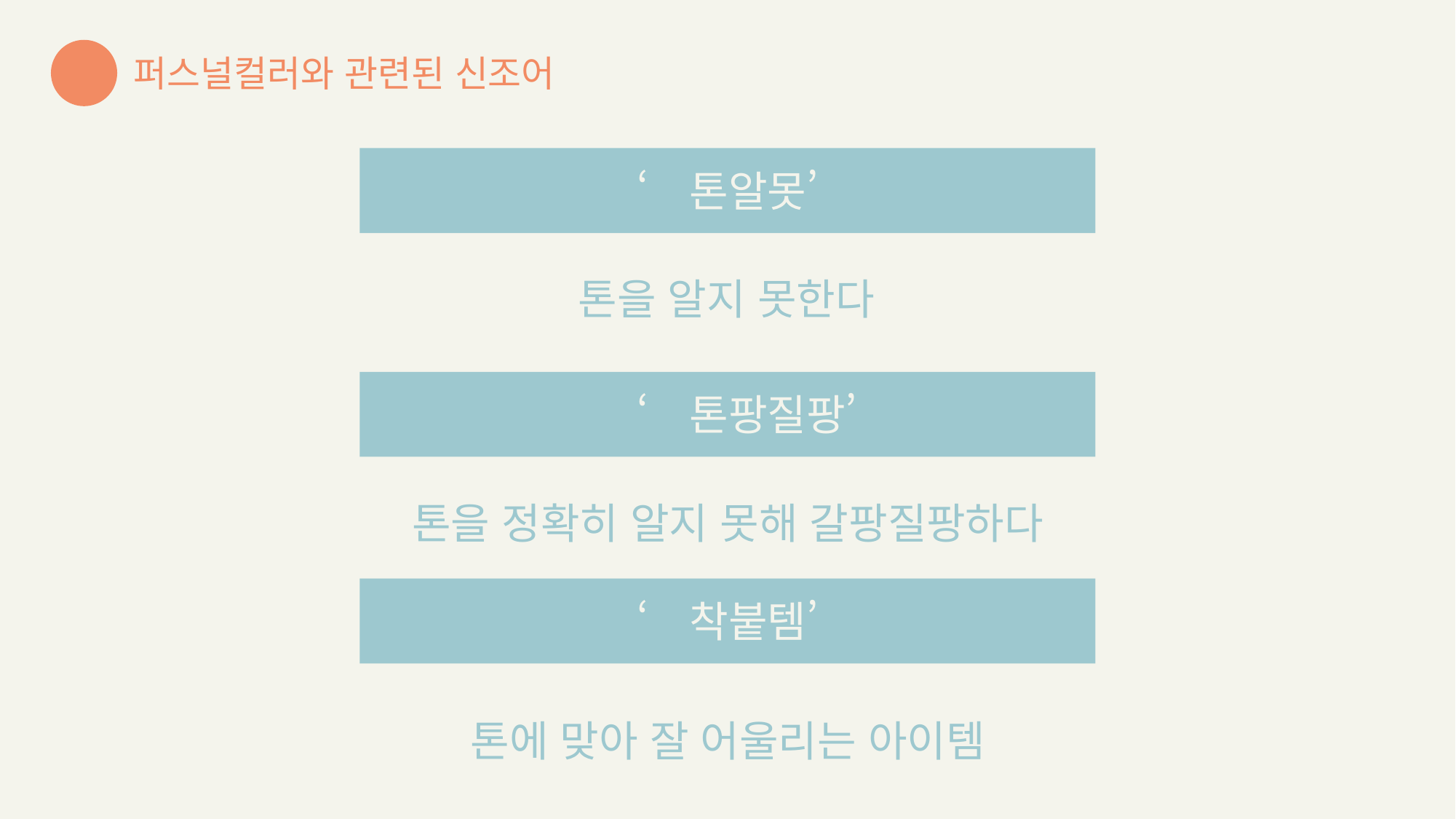

ㅊ

퍼스널컬러와 관련된 신조어

‘톤알못’
톤을 알지 못한다

‘톤팡질팡’
톤을 정확히 알지 못해 갈팡질팡하다

‘착붙템’
톤에 맞아 잘 어울리는 아이템